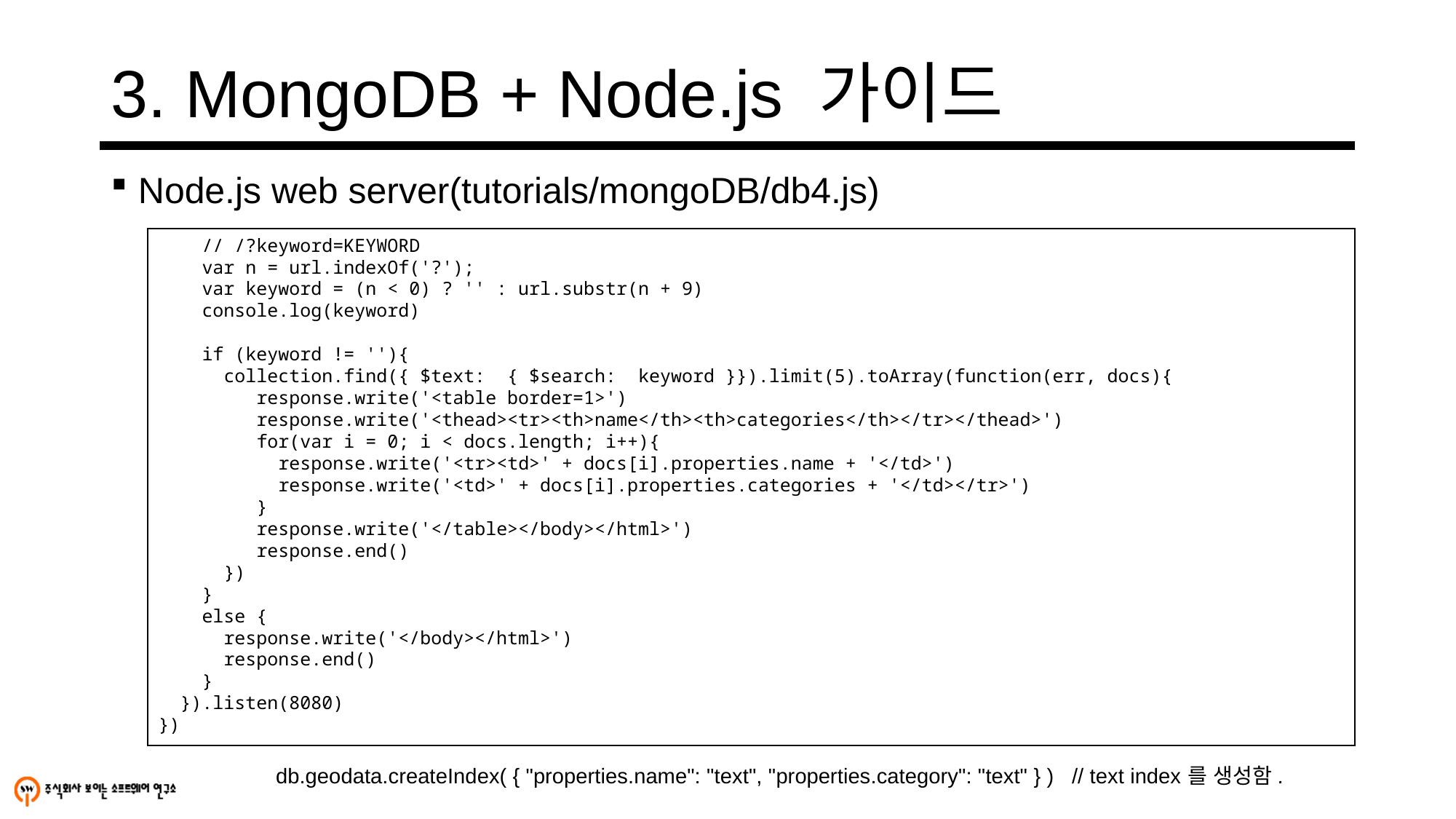

# 3. MongoDB + Node.js 가이드
Node.js web server(tutorials/mongoDB/db4.js)
    // /?keyword=KEYWORD
    var n = url.indexOf('?');
    var keyword = (n < 0) ? '' : url.substr(n + 9)
    console.log(keyword)

    if (keyword != ''){
      collection.find({ $text:  { $search:  keyword }}).limit(5).toArray(function(err, docs){
         response.write('<table border=1>')
         response.write('<thead><tr><th>name</th><th>categories</th></tr></thead>')
         for(var i = 0; i < docs.length; i++){
           response.write('<tr><td>' + docs[i].properties.name + '</td>')
           response.write('<td>' + docs[i].properties.categories + '</td></tr>')
         }
         response.write('</table></body></html>')
         response.end()
      })
    }
    else {
      response.write('</body></html>')
      response.end()
    }
  }).listen(8080)
})
db.geodata.createIndex( { "properties.name": "text", "properties.category": "text" } )   // text index를 생성함.